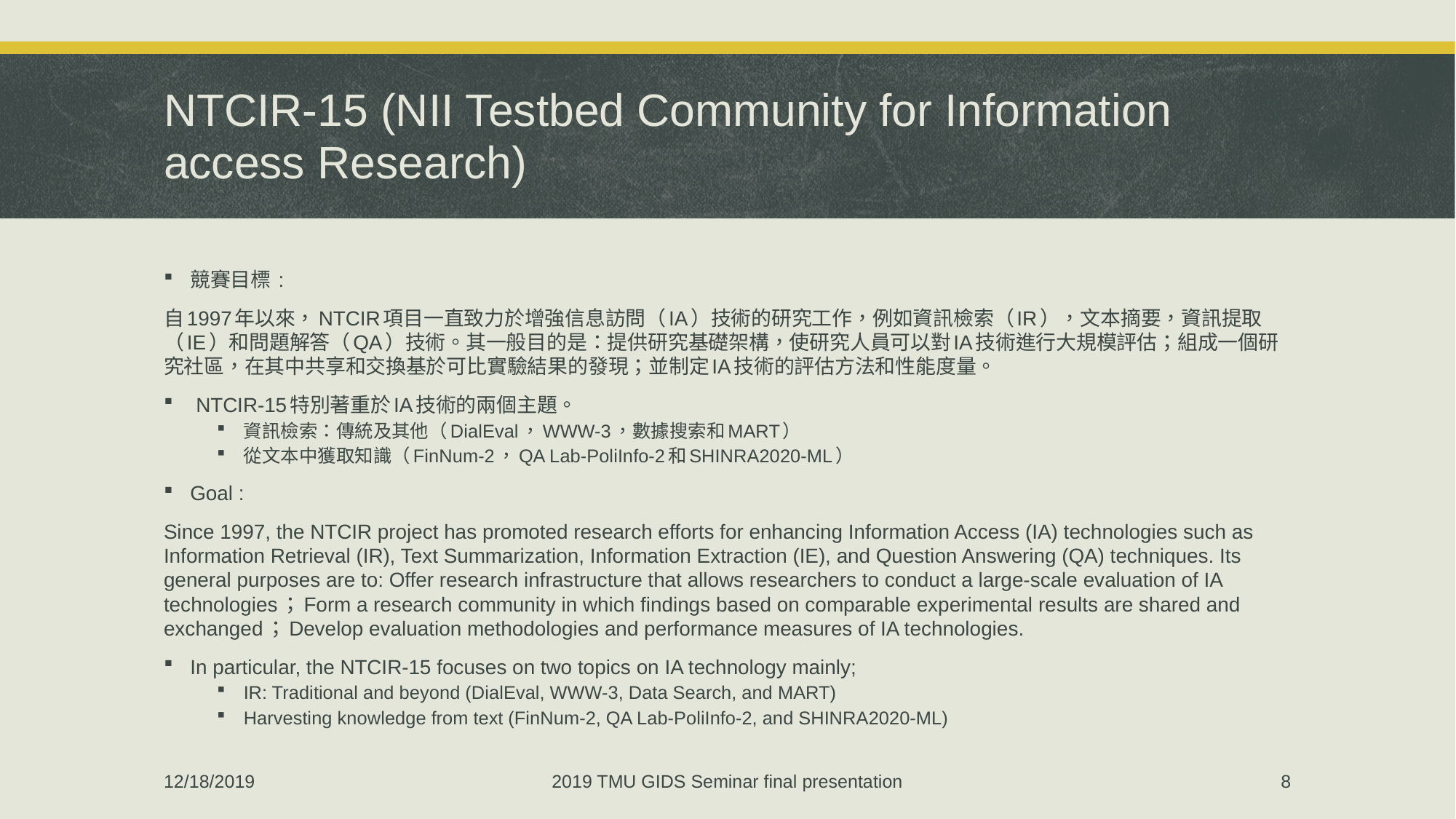

# NTCIR-15 (NII Testbed Community for Information access Research)
競賽目標 :
自1997年以來，NTCIR項目一直致力於增強信息訪問（IA）技術的研究工作，例如資訊檢索（IR），文本摘要，資訊提取（IE）和問題解答（QA）技術。其一般目的是：提供研究基礎架構，使研究人員可以對IA技術進行大規模評估；組成一個研究社區，在其中共享和交換基於可比實驗結果的發現；並制定IA技術的評估方法和性能度量。
 NTCIR-15特別著重於IA技術的兩個主題。
資訊檢索：傳統及其他（DialEval，WWW-3，數據搜索和MART）
從文本中獲取知識（FinNum-2，QA Lab-PoliInfo-2和SHINRA2020-ML）
Goal :
Since 1997, the NTCIR project has promoted research efforts for enhancing Information Access (IA) technologies such as Information Retrieval (IR), Text Summarization, Information Extraction (IE), and Question Answering (QA) techniques. Its general purposes are to: Offer research infrastructure that allows researchers to conduct a large-scale evaluation of IA technologies；Form a research community in which findings based on comparable experimental results are shared and exchanged；Develop evaluation methodologies and performance measures of IA technologies.
In particular, the NTCIR-15 focuses on two topics on IA technology mainly;
IR: Traditional and beyond (DialEval, WWW-3, Data Search, and MART)
Harvesting knowledge from text (FinNum-2, QA Lab-PoliInfo-2, and SHINRA2020-ML)

12/18/2019
2019 TMU GIDS Seminar final presentation
8